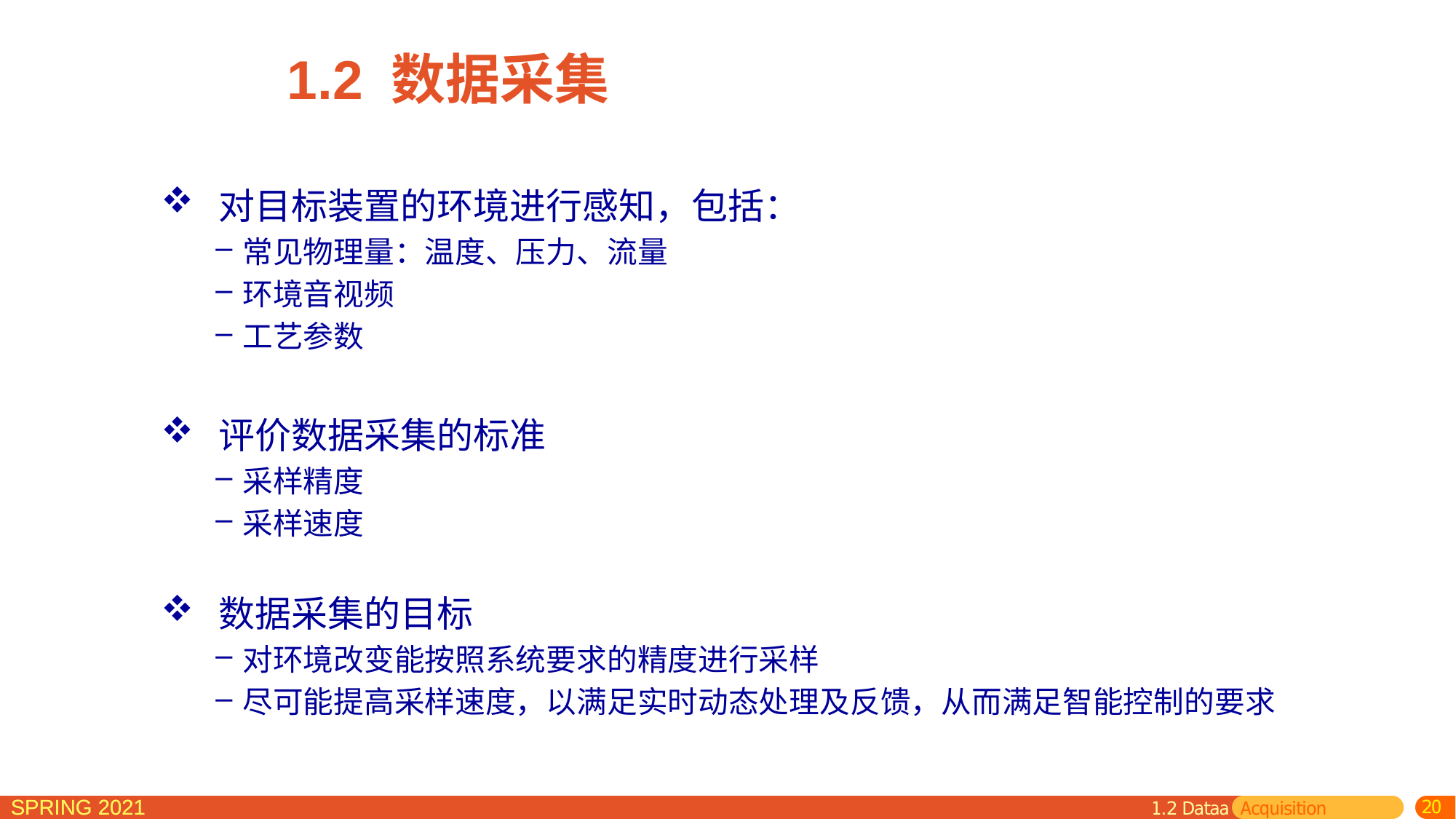

1.2 数据采集
 对目标装置的环境进行感知，包括：
常见物理量：温度、压力、流量
环境音视频
工艺参数

 评价数据采集的标准
采样精度
采样速度

 数据采集的目标
对环境改变能按照系统要求的精度进行采样
尽可能提高采样速度，以满足实时动态处理及反馈，从而满足智能控制的要求
1.2 Dataa  Acquisition
20